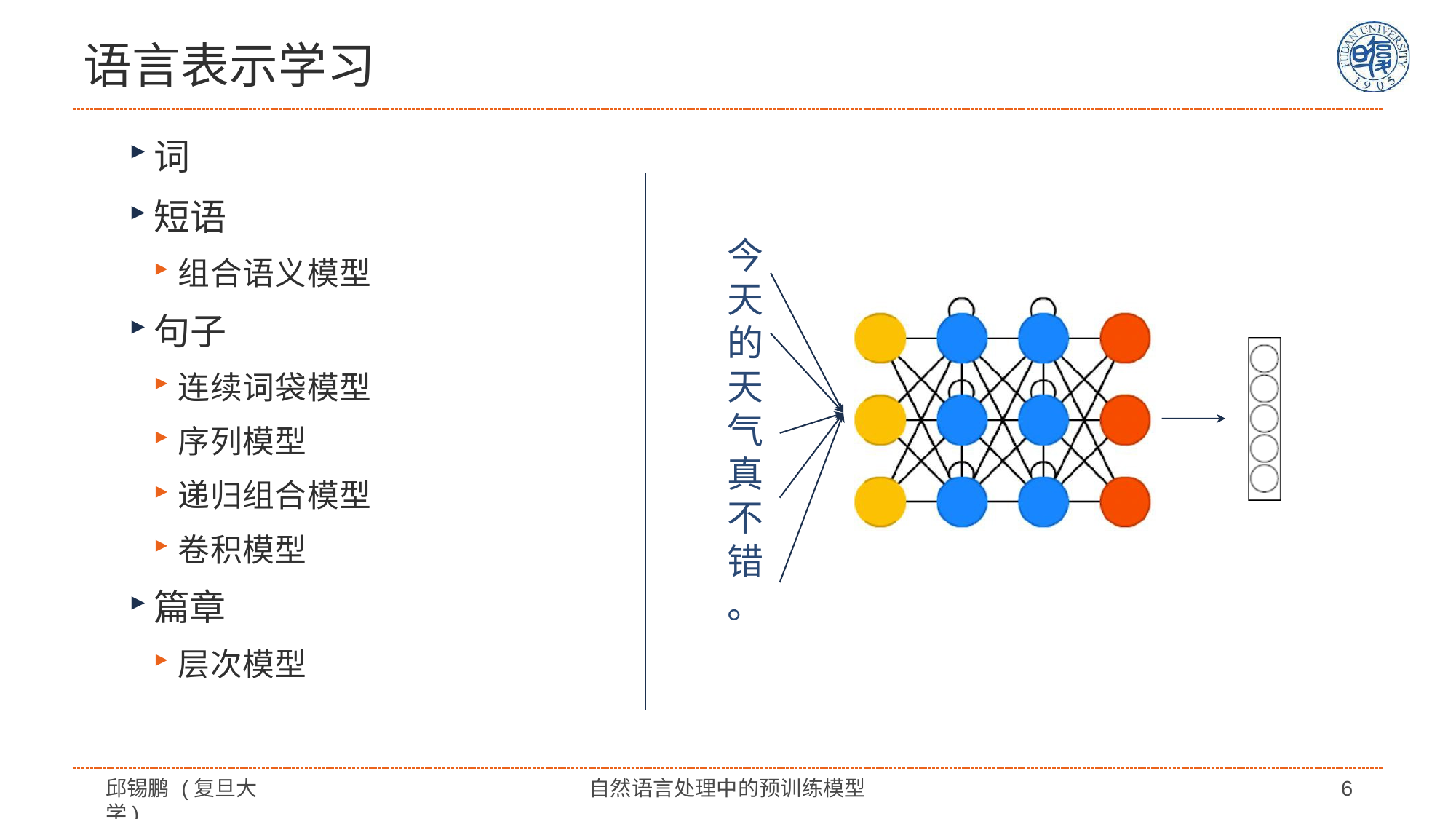

# 语言表示学习
词
短语
组合语义模型
句子
连续词袋模型
序列模型
递归组合模型
卷积模型
篇章
层次模型

今 天 的 天 气 真 不 错
。

邱锡鹏 (复旦大学)
自然语言处理中的预训练模型
6